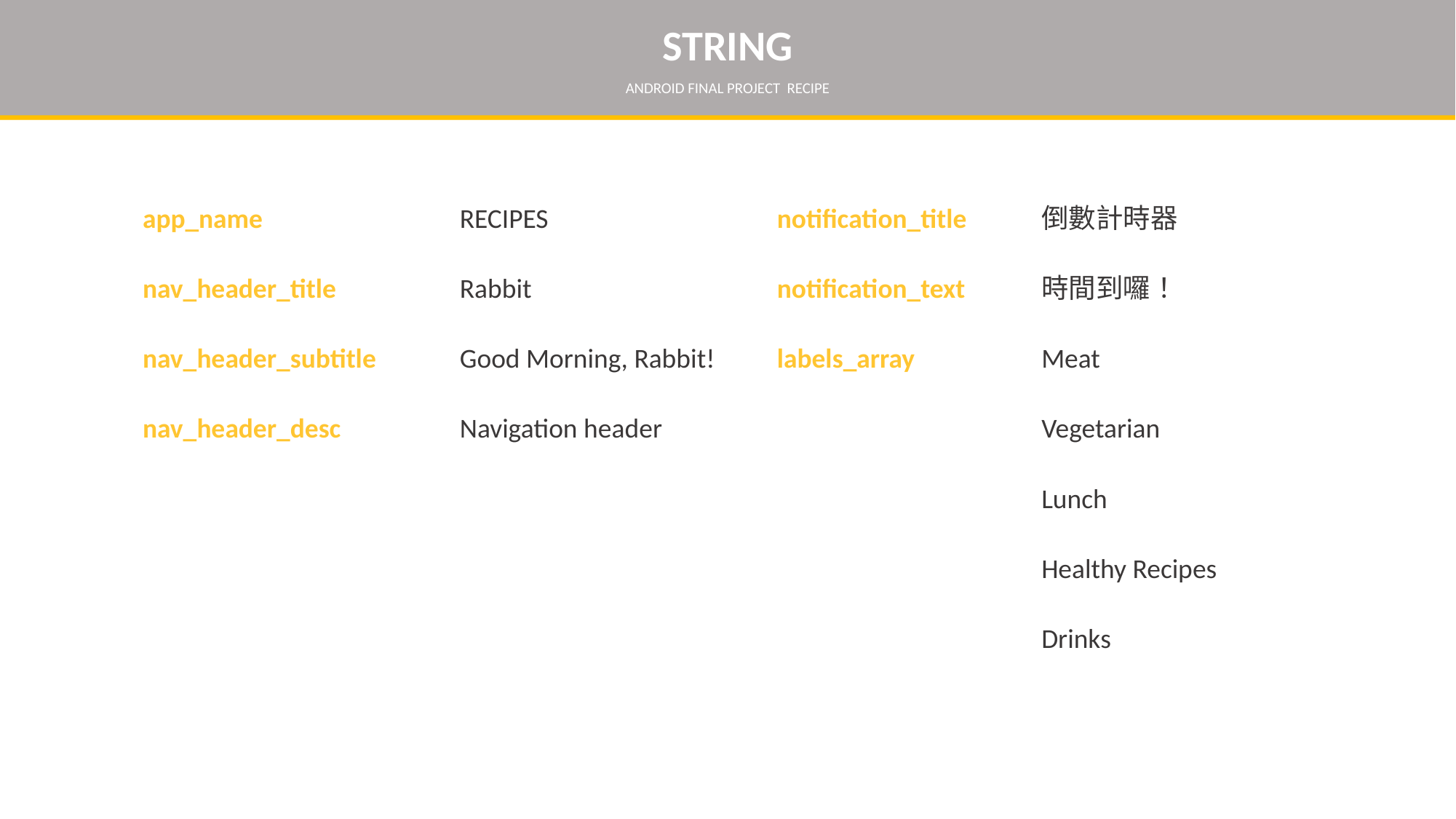

STRING
ANDROID FINAL PROJECT  RECIPE
app_name
RECIPES
notification_title
倒數計時器
nav_header_title
Rabbit
notification_text
nav_header_subtitle
Good Morning, Rabbit!
labels_array
Meat
Vegetarian
Lunch
Healthy Recipes
Drinks
nav_header_desc
Navigation header
時間到囉！